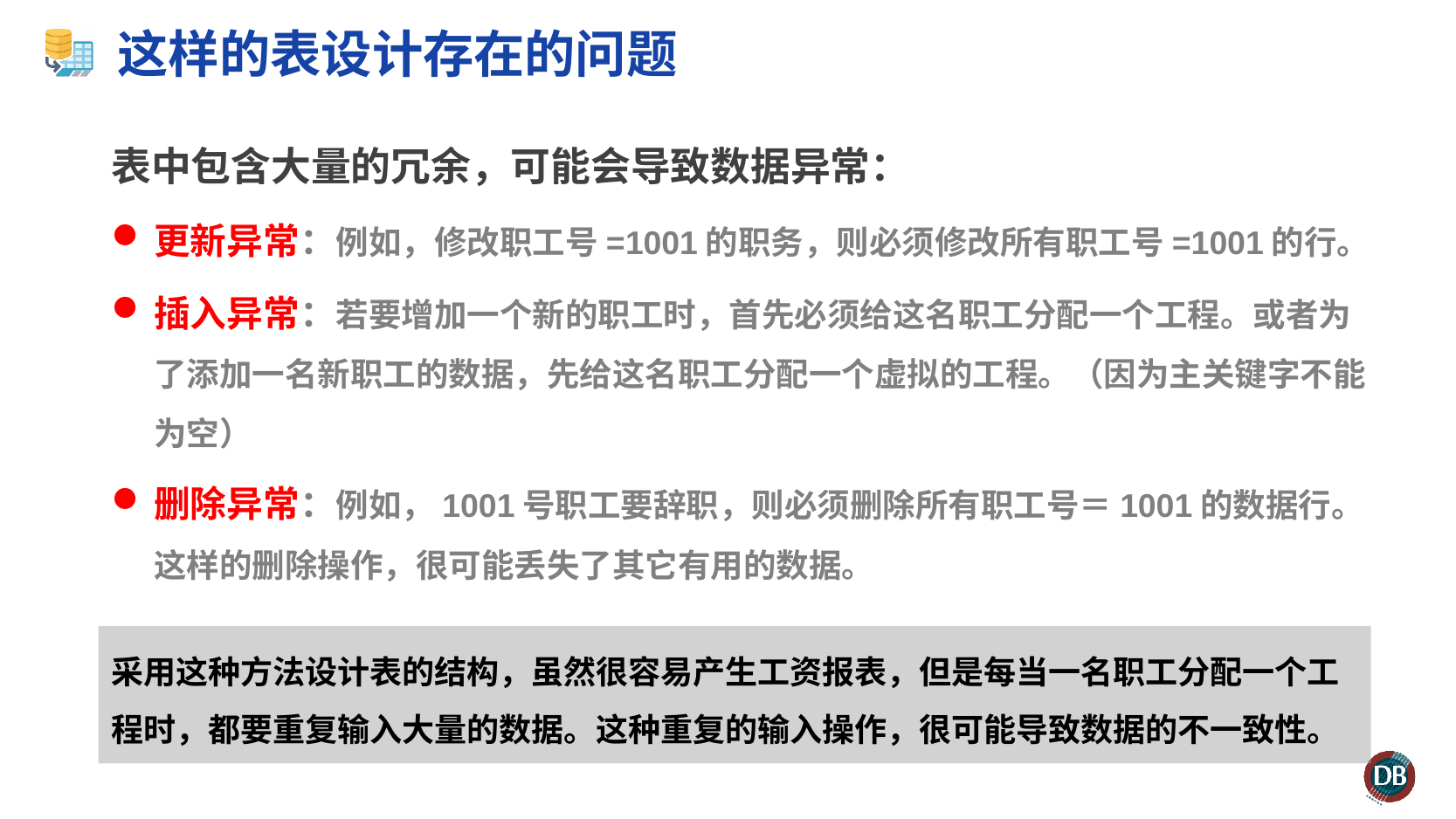

# 这样的表设计存在的问题
表中包含大量的冗余，可能会导致数据异常：
更新异常：例如，修改职工号=1001的职务，则必须修改所有职工号=1001的行。
插入异常：若要增加一个新的职工时，首先必须给这名职工分配一个工程。或者为了添加一名新职工的数据，先给这名职工分配一个虚拟的工程。（因为主关键字不能为空）
删除异常：例如，1001号职工要辞职，则必须删除所有职工号＝1001的数据行。这样的删除操作，很可能丢失了其它有用的数据。
采用这种方法设计表的结构，虽然很容易产生工资报表，但是每当一名职工分配一个工程时，都要重复输入大量的数据。这种重复的输入操作，很可能导致数据的不一致性。